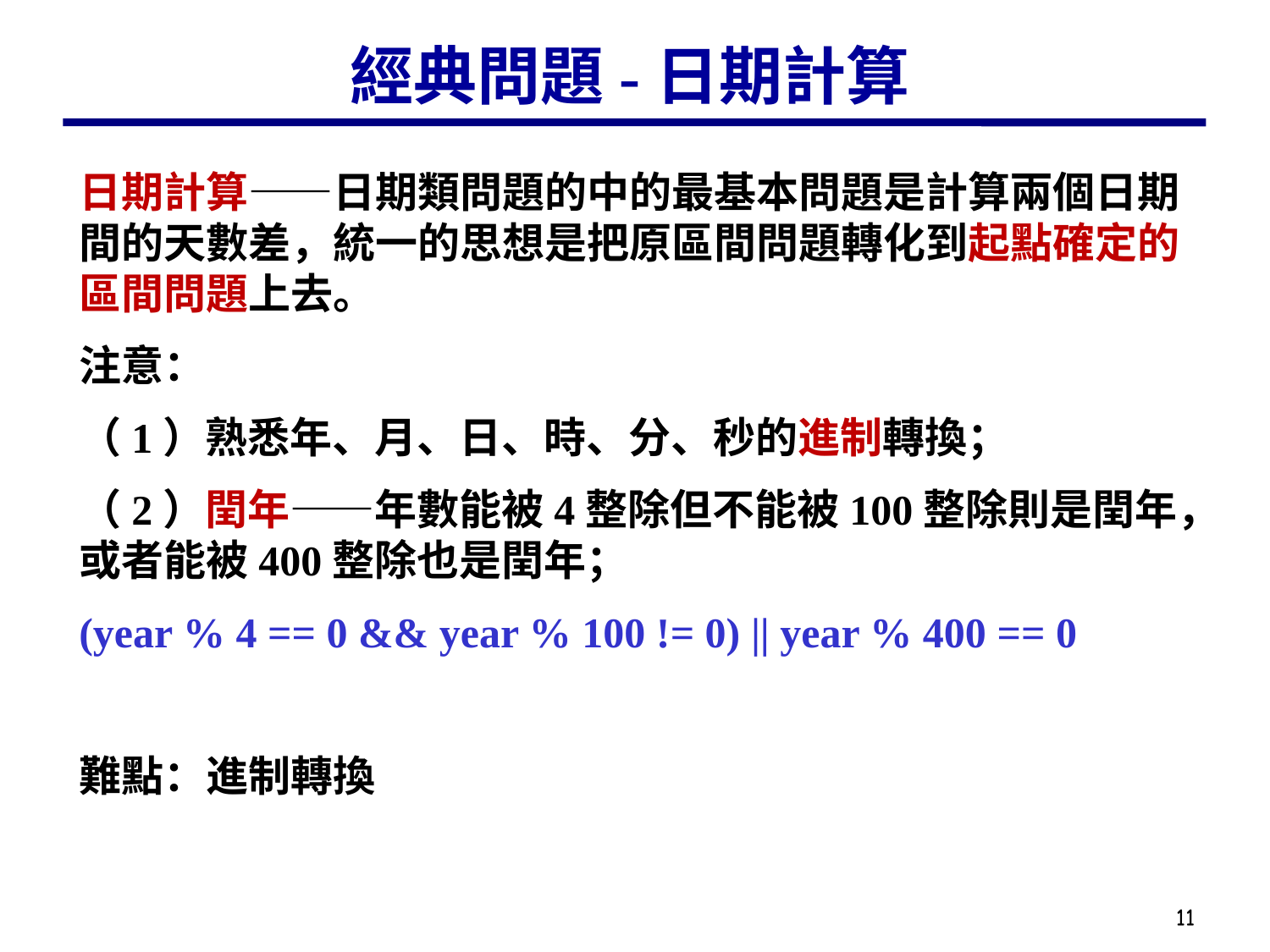

# 經典問題-日期計算
日期計算——日期類問題的中的最基本問題是計算兩個日期間的天數差，統一的思想是把原區間問題轉化到起點確定的區間問題上去。
注意：
（1）熟悉年、月、日、時、分、秒的進制轉換；
（2）閏年——年數能被4整除但不能被100整除則是閏年，或者能被400整除也是閏年；
(year % 4 == 0 && year % 100 != 0) || year % 400 == 0

難點：進制轉換